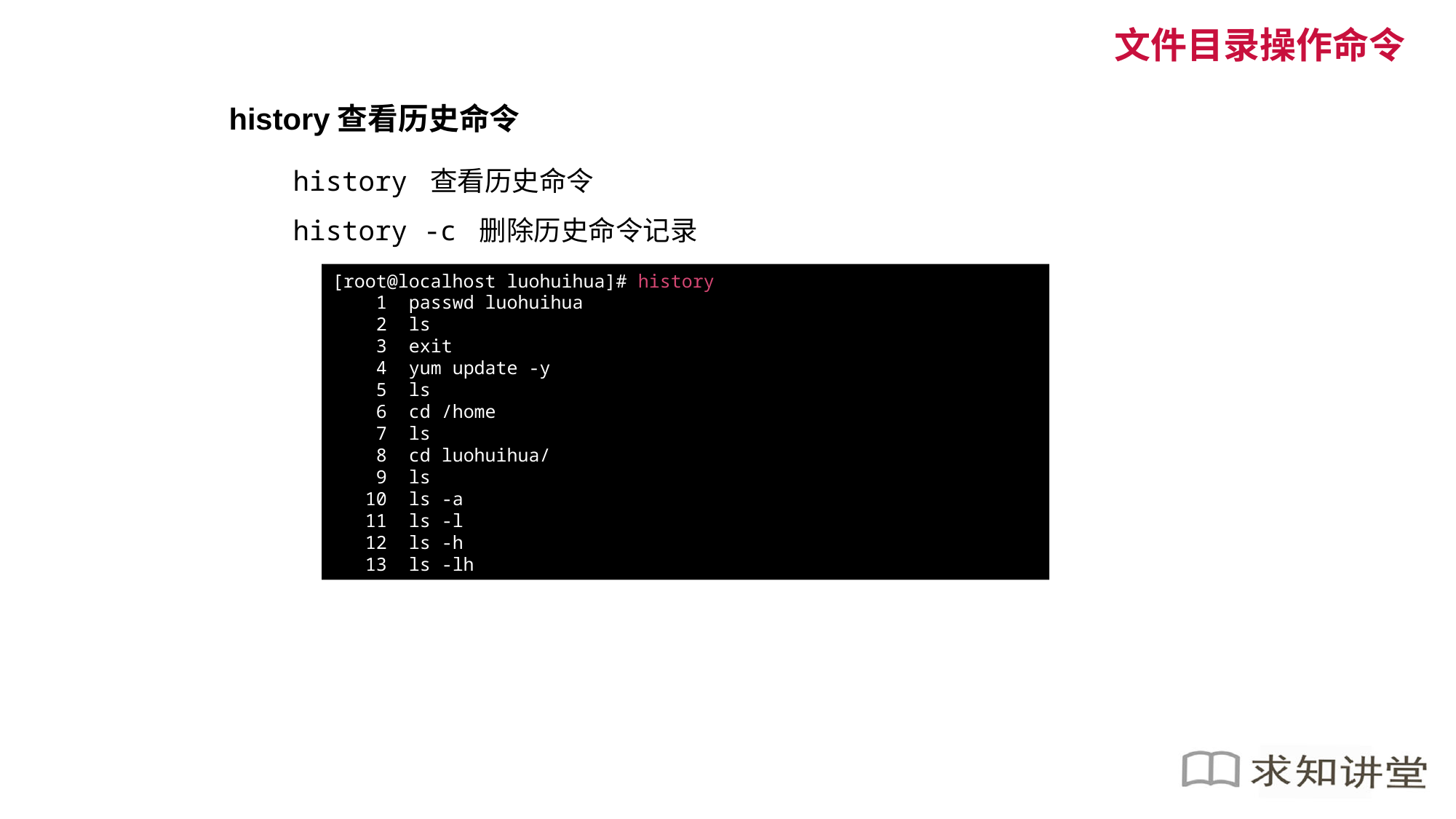

文件目录操作命令
history查看历史命令
history 查看历史命令
history -c 删除历史命令记录
[root@localhost luohuihua]# history
    1  passwd luohuihua
    2  ls
    3  exit
    4  yum update -y
    5  ls
    6  cd /home
    7  ls
    8  cd luohuihua/
    9  ls
   10  ls -a
   11  ls -l
   12  ls -h
   13  ls -lh